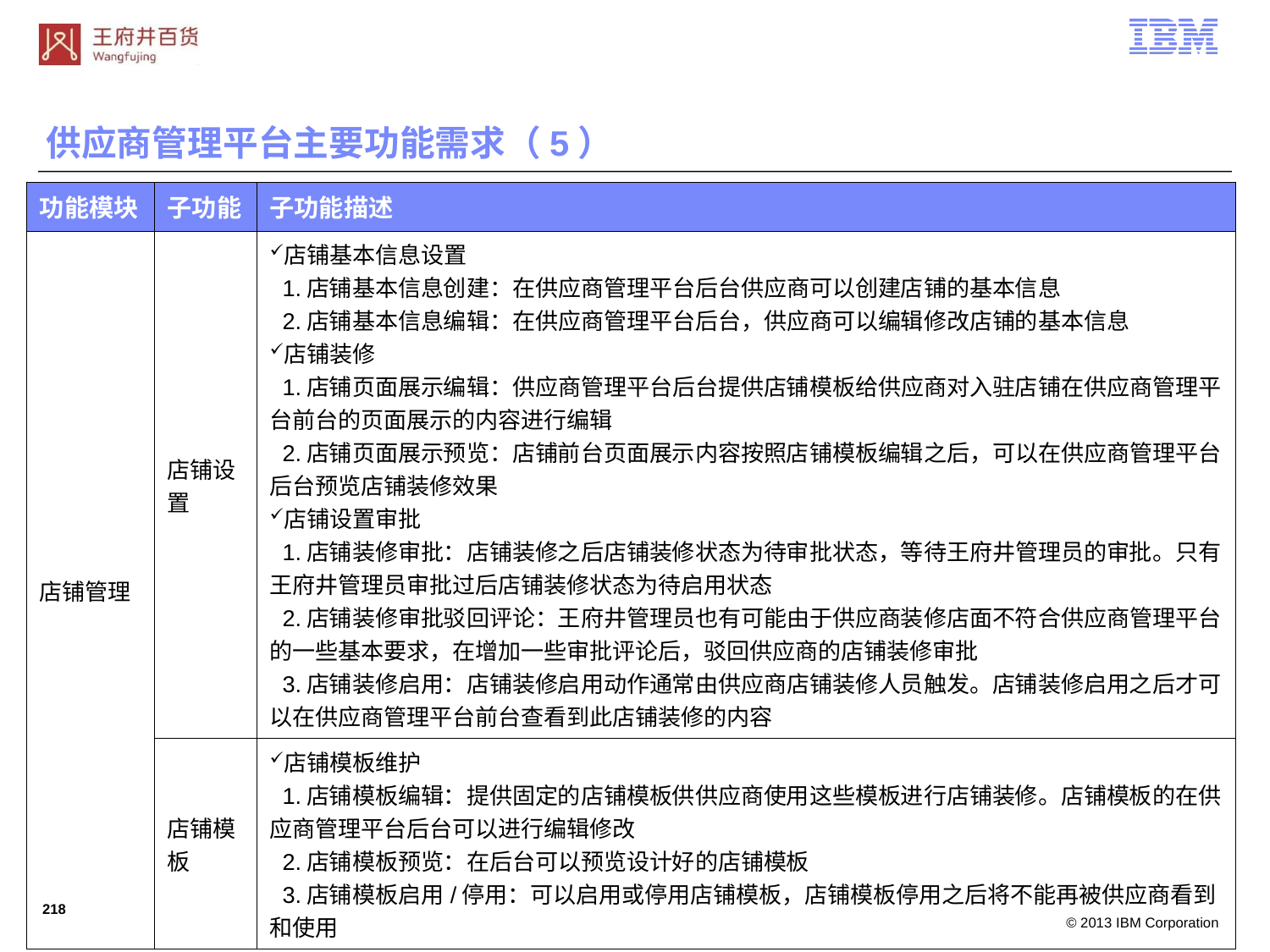

供应商管理平台主要功能需求（5）
| 功能模块 | 子功能 | 子功能描述 |
| --- | --- | --- |
| 店铺管理 | 店铺设置 | 店铺基本信息设置 1.店铺基本信息创建：在供应商管理平台后台供应商可以创建店铺的基本信息 2.店铺基本信息编辑：在供应商管理平台后台，供应商可以编辑修改店铺的基本信息 店铺装修 1.店铺页面展示编辑：供应商管理平台后台提供店铺模板给供应商对入驻店铺在供应商管理平台前台的页面展示的内容进行编辑 2.店铺页面展示预览：店铺前台页面展示内容按照店铺模板编辑之后，可以在供应商管理平台后台预览店铺装修效果 店铺设置审批 1.店铺装修审批：店铺装修之后店铺装修状态为待审批状态，等待王府井管理员的审批。只有王府井管理员审批过后店铺装修状态为待启用状态 2.店铺装修审批驳回评论：王府井管理员也有可能由于供应商装修店面不符合供应商管理平台的一些基本要求，在增加一些审批评论后，驳回供应商的店铺装修审批 3.店铺装修启用：店铺装修启用动作通常由供应商店铺装修人员触发。店铺装修启用之后才可以在供应商管理平台前台查看到此店铺装修的内容 |
|  | 店铺模板 | 店铺模板维护 1.店铺模板编辑：提供固定的店铺模板供供应商使用这些模板进行店铺装修。店铺模板的在供应商管理平台后台可以进行编辑修改 2.店铺模板预览：在后台可以预览设计好的店铺模板 3.店铺模板启用/停用：可以启用或停用店铺模板，店铺模板停用之后将不能再被供应商看到和使用 |
218